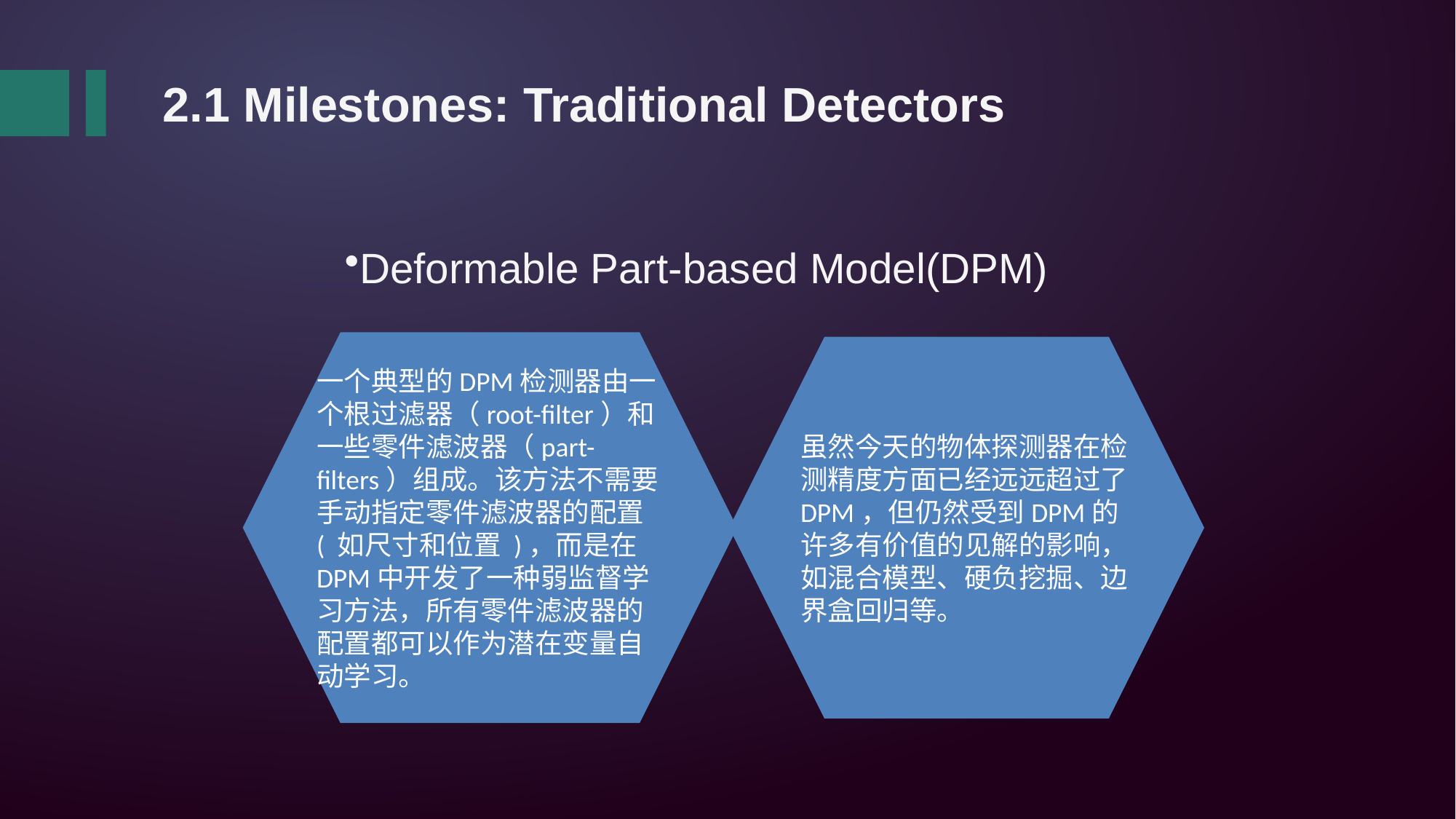

2.1 Milestones: Traditional Detectors

Deformable Part-based Model(DPM)
一个典型的DPM检测器由一个根过滤器（root-filter）和一些零件滤波器（part-filters）组成。该方法不需要手动指定零件滤波器的配置 ( 如尺寸和位置 )，而是在DPM中开发了一种弱监督学习方法，所有零件滤波器的配置都可以作为潜在变量自动学习。
虽然今天的物体探测器在检测精度方面已经远远超过了DPM，但仍然受到DPM的许多有价值的见解的影响，如混合模型、硬负挖掘、边界盒回归等。